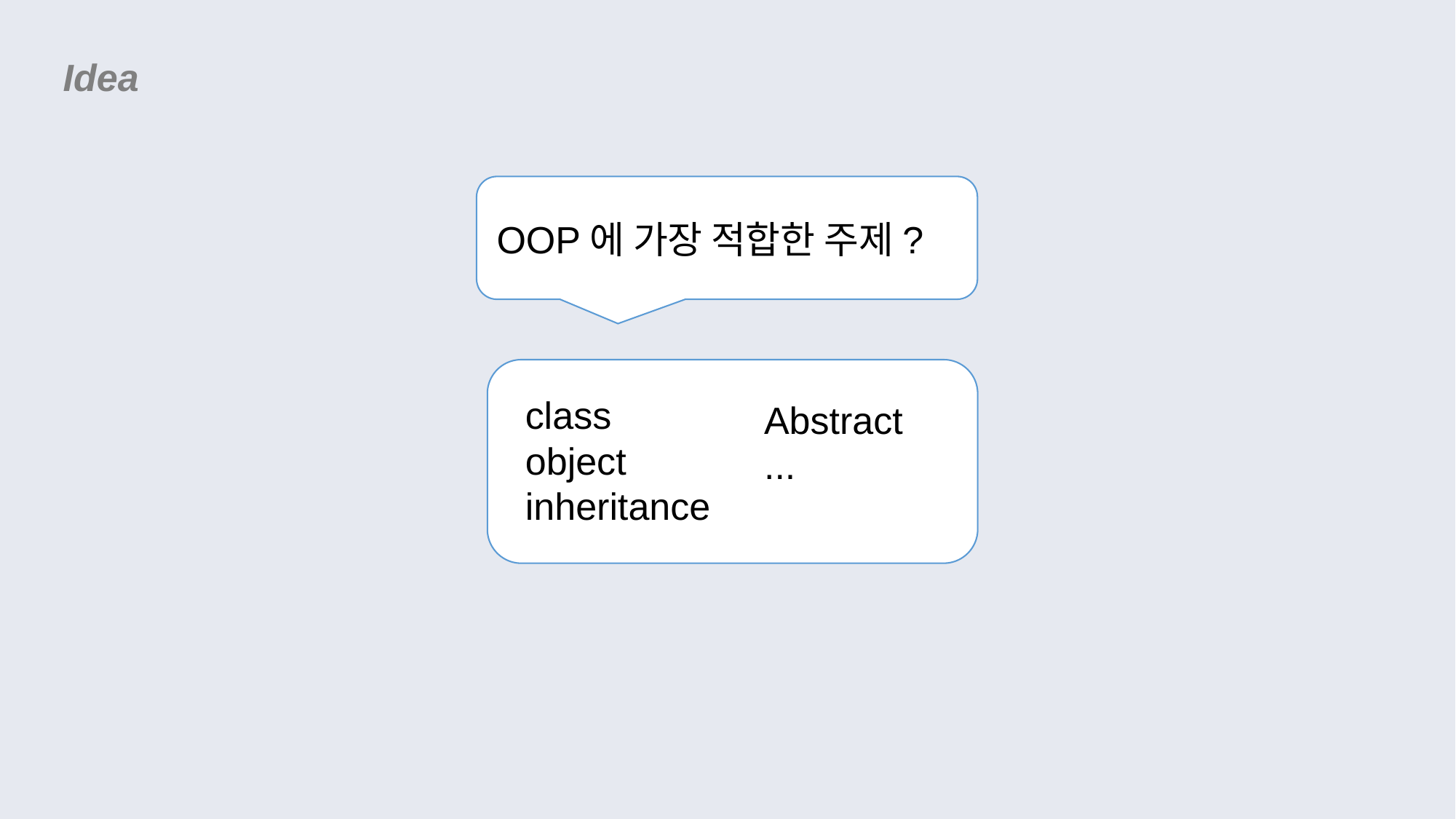

Idea

OOP에 가장 적합한 주제?

class
object
inheritance
Abstract
...